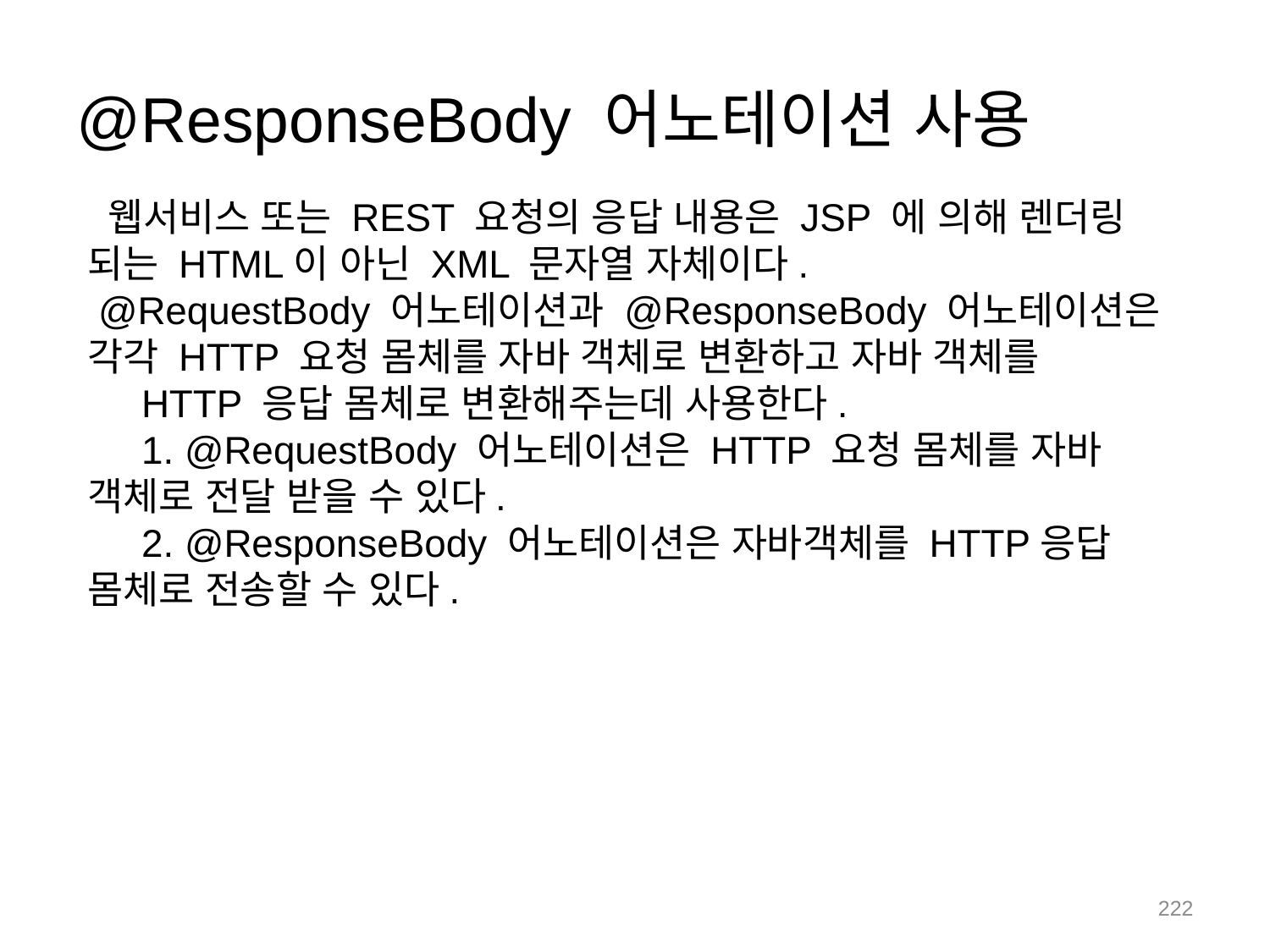

# @ResponseBody 어노테이션 사용
 웹서비스 또는 REST 요청의 응답 내용은 JSP 에 의해 렌더링 되는 HTML이 아닌 XML 문자열 자체이다.
 @RequestBody 어노테이션과 @ResponseBody 어노테이션은 각각 HTTP 요청 몸체를 자바 객체로 변환하고 자바 객체를
     HTTP 응답 몸체로 변환해주는데 사용한다.
     1. @RequestBody 어노테이션은 HTTP 요청 몸체를 자바 객체로 전달 받을 수 있다.
     2. @ResponseBody 어노테이션은 자바객체를 HTTP응답 몸체로 전송할 수 있다.
222